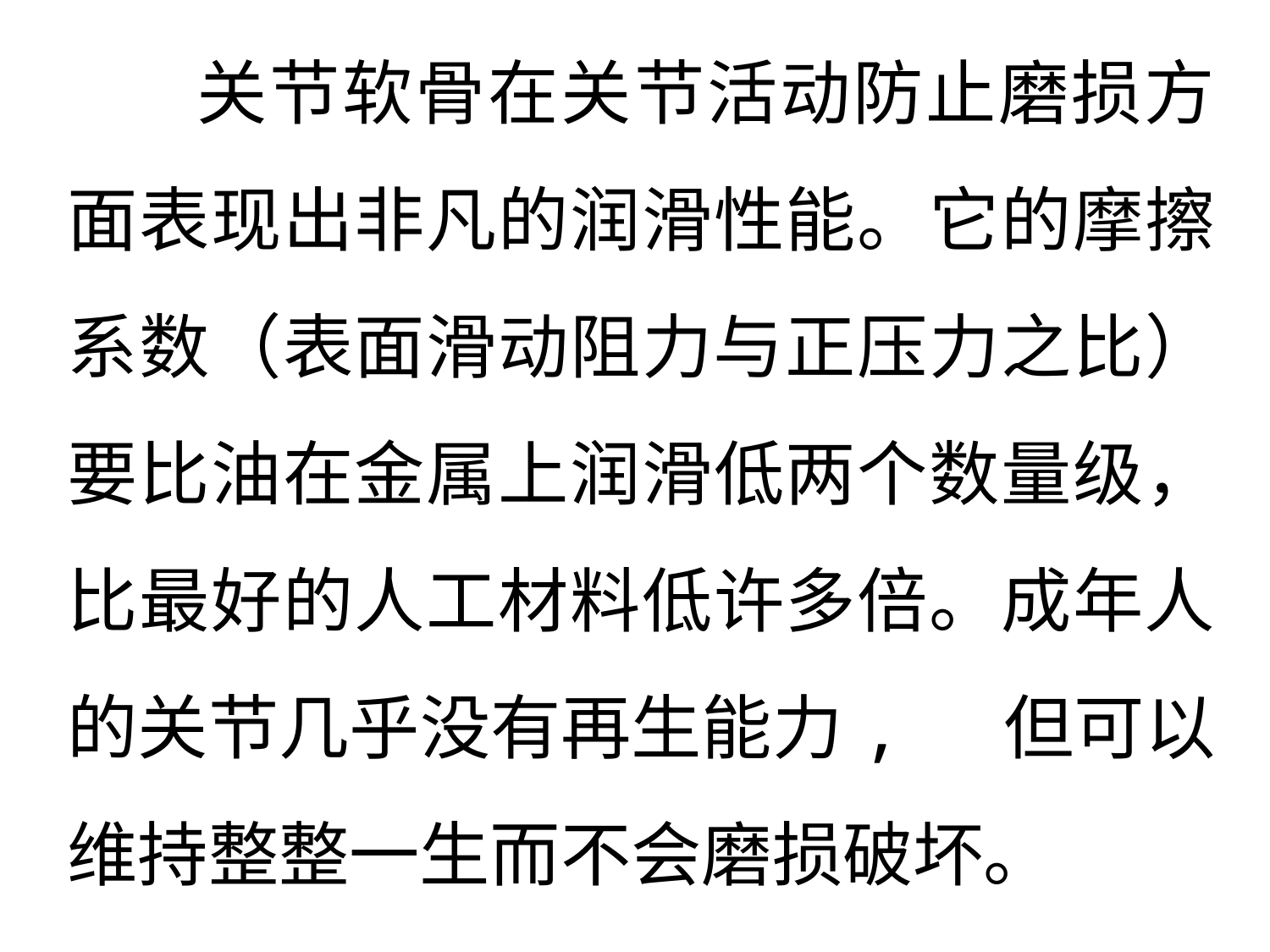

关节软骨在关节活动防止磨损方面表现出非凡的润滑性能。它的摩擦系数（表面滑动阻力与正压力之比）要比油在金属上润滑低两个数量级，比最好的人工材料低许多倍。成年人的关节几乎没有再生能力,  但可以维持整整一生而不会磨损破坏。